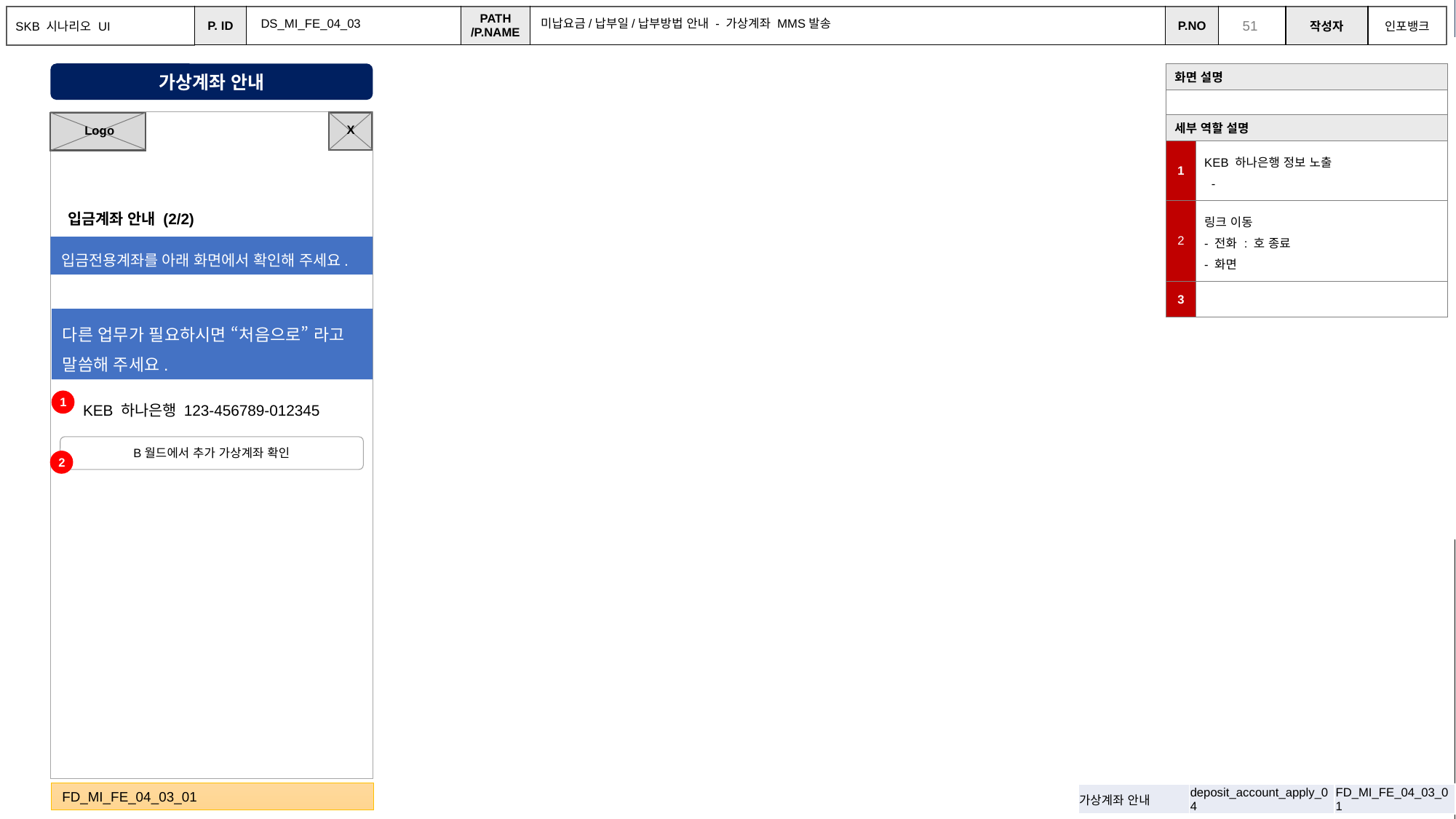

9/19 수정
DS_MI_FE_04_03
미납요금/납부일/납부방법 안내 - 가상계좌 MMS발송
가상계좌 안내
| 화면 설명 |  |
| --- | --- |
|  |  |
| 세부 역할 설명 |  |
| 1 | KEB 하나은행 정보 노출 - |
| 2 | 링크 이동 - 전화 : 호 종료 - 화면 |
| 3 |  |

X

Logo
입금계좌 안내 (2/2)
입금전용계좌를 아래 화면에서 확인해 주세요.
다른 업무가 필요하시면 “처음으로” 라고 말씀해 주세요.
1
KEB 하나은행 123-456789-012345

B월드에서 추가 가상계좌 확인
2
가상계좌 > 입금전용 계좌로 멘트 모두 수정
챗봇과 동일하게
가상계좌 내용 모두 보여주기
FD_MI_FE_04_03_01
| 가상계좌 안내 | deposit\_account\_apply\_04 | FD\_MI\_FE\_04\_03\_01 |
| --- | --- | --- |